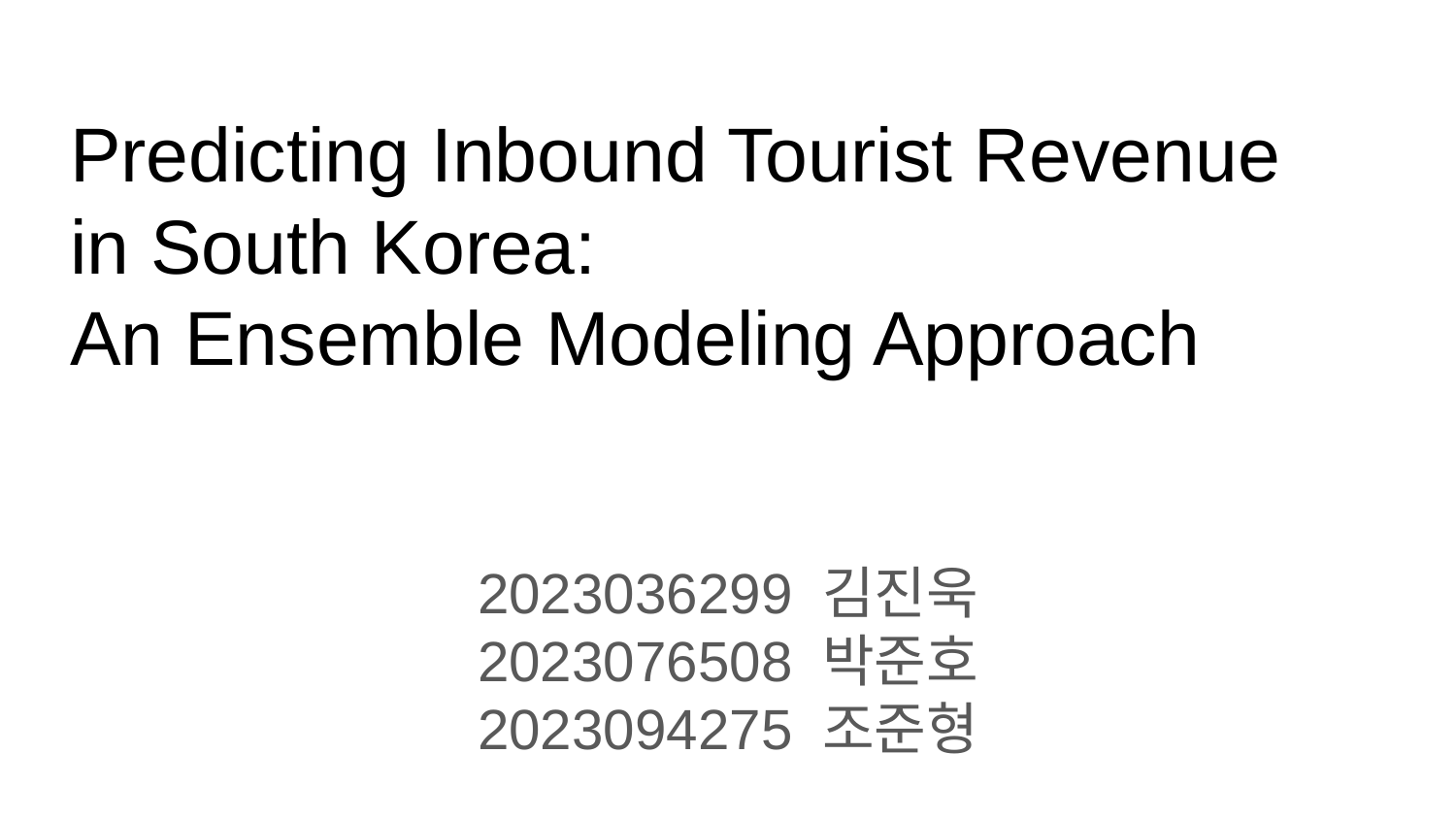

# Predicting Inbound Tourist Revenue
in South Korea:
An Ensemble Modeling Approach
2023036299 김진욱
2023076508 박준호
2023094275 조준형